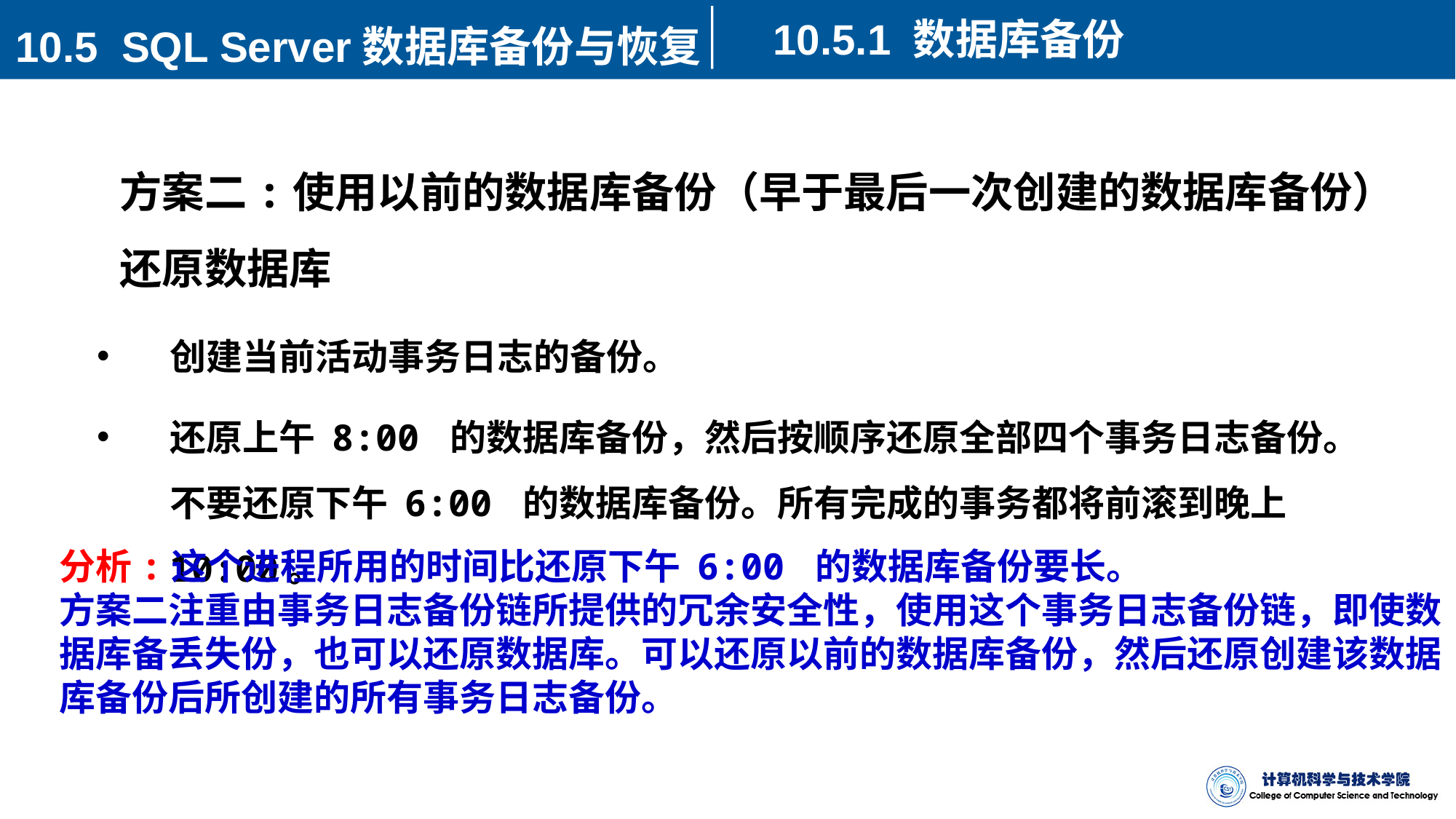

10.5.1 数据库备份
10.5  SQL Server数据库备份与恢复
# 方案二:使用以前的数据库备份（早于最后一次创建的数据库备份）还原数据库
创建当前活动事务日志的备份。
还原上午 8:00 的数据库备份，然后按顺序还原全部四个事务日志备份。不要还原下午 6:00 的数据库备份。所有完成的事务都将前滚到晚上 10:00。
分析:这个进程所用的时间比还原下午 6:00 的数据库备份要长。
方案二注重由事务日志备份链所提供的冗余安全性，使用这个事务日志备份链，即使数据库备丢失份，也可以还原数据库。可以还原以前的数据库备份，然后还原创建该数据库备份后所创建的所有事务日志备份。